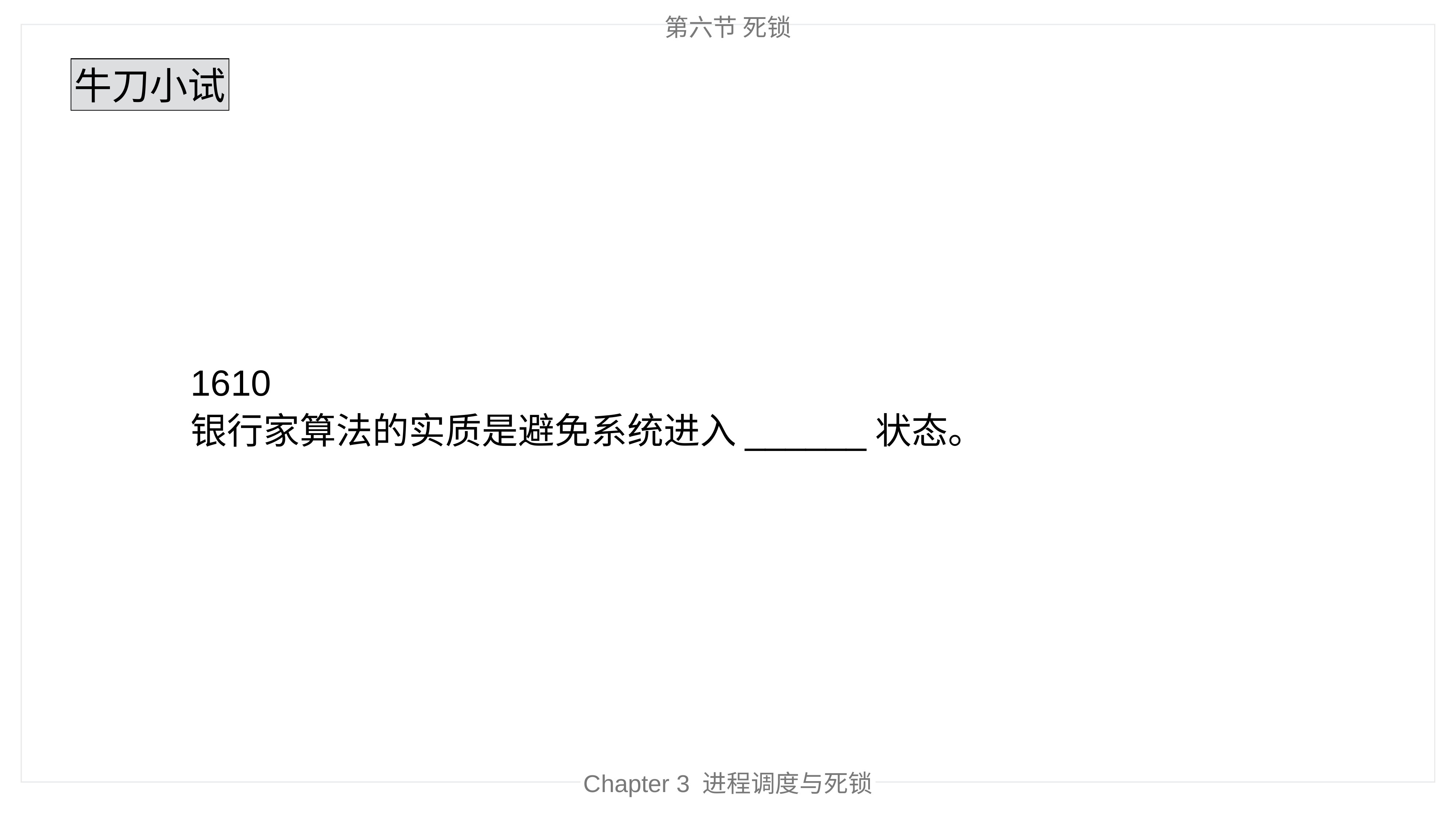

第六节 死锁
牛刀小试
1610
银行家算法的实质是避免系统进入______状态。
Chapter 3 进程调度与死锁